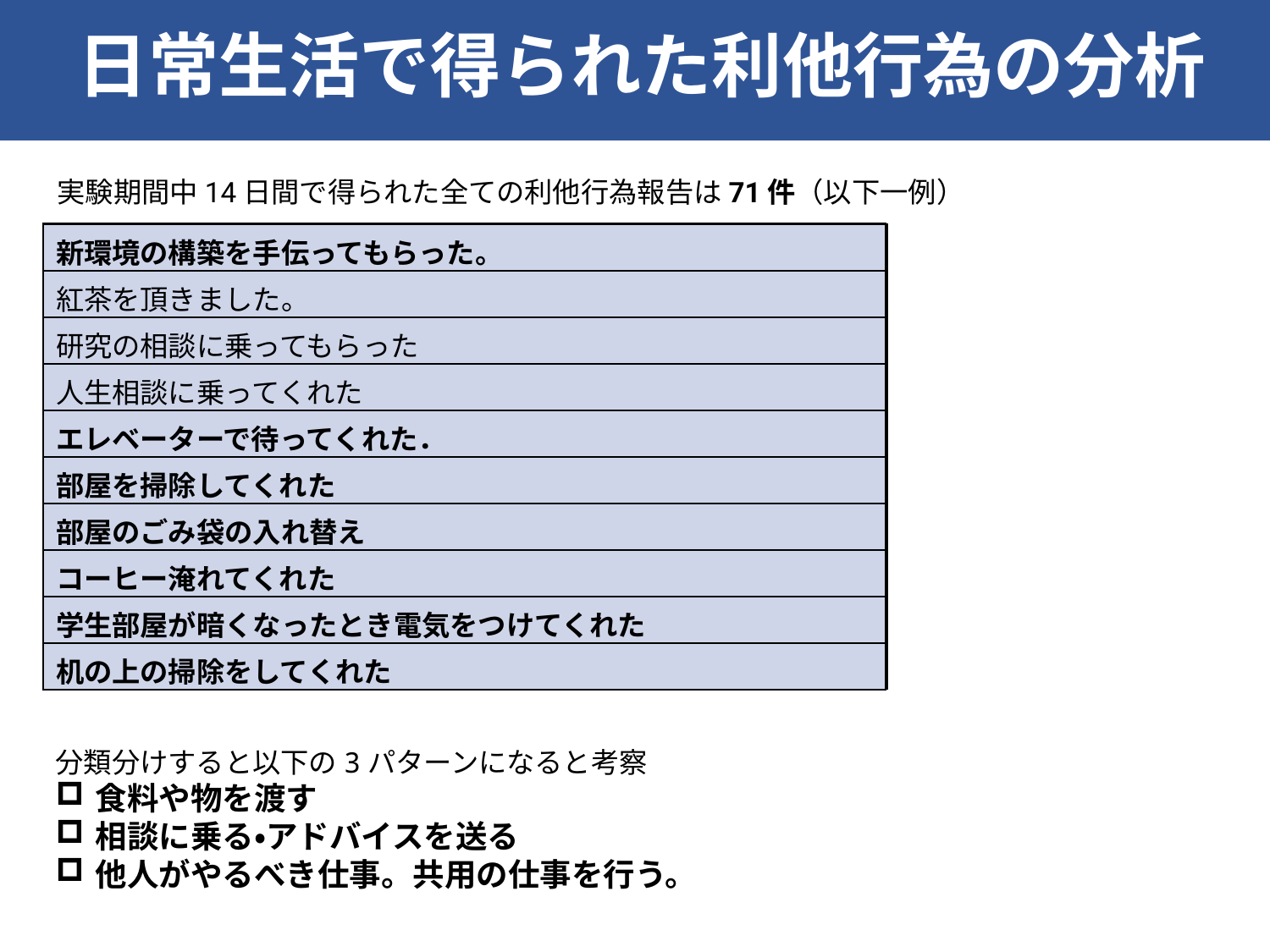

日常生活で得られた利他行為の分析
実験期間中14日間で得られた全ての利他行為報告は71件（以下一例）
| 新環境の構築を手伝ってもらった。 |
| --- |
| 紅茶を頂きました。 |
| 研究の相談に乗ってもらった |
| 人生相談に乗ってくれた |
| エレベーターで待ってくれた． |
| 部屋を掃除してくれた |
| 部屋のごみ袋の入れ替え |
| コーヒー淹れてくれた |
| 学生部屋が暗くなったとき電気をつけてくれた |
| 机の上の掃除をしてくれた |
| 新環境の構築を手伝ってもらった。 |
| --- |
| 紅茶を頂きました。 |
| 研究の相談に乗ってもらった |
| 人生相談に乗ってくれた |
| エレベーターで待ってくれた． |
| 部屋を掃除してくれた |
| 部屋のごみ袋の入れ替え |
| コーヒー淹れてくれた |
| 学生部屋が暗くなったとき電気をつけてくれた |
| 机の上の掃除をしてくれた |
| 新環境の構築を手伝ってもらった。 |
| --- |
| 紅茶を頂きました。 |
| 研究の相談に乗ってもらった |
| 人生相談に乗ってくれた |
| エレベーターで待ってくれた． |
| 部屋を掃除してくれた |
| 部屋のごみ袋の入れ替え |
| コーヒー淹れてくれた |
| 学生部屋が暗くなったとき電気をつけてくれた |
| 机の上の掃除をしてくれた |
| 新環境の構築を手伝ってもらった。 |
| --- |
| 紅茶を頂きました。 |
| 研究の相談に乗ってもらった |
| 人生相談に乗ってくれた |
| エレベーターで待ってくれた． |
| 部屋を掃除してくれた |
| 部屋のごみ袋の入れ替え |
| コーヒー淹れてくれた |
| 学生部屋が暗くなったとき電気をつけてくれた |
| 机の上の掃除をしてくれた |
分類分けすると以下の3パターンになると考察
食料や物を渡す
相談に乗る・アドバイスを送る
他人がやるべき仕事。共用の仕事を行う。